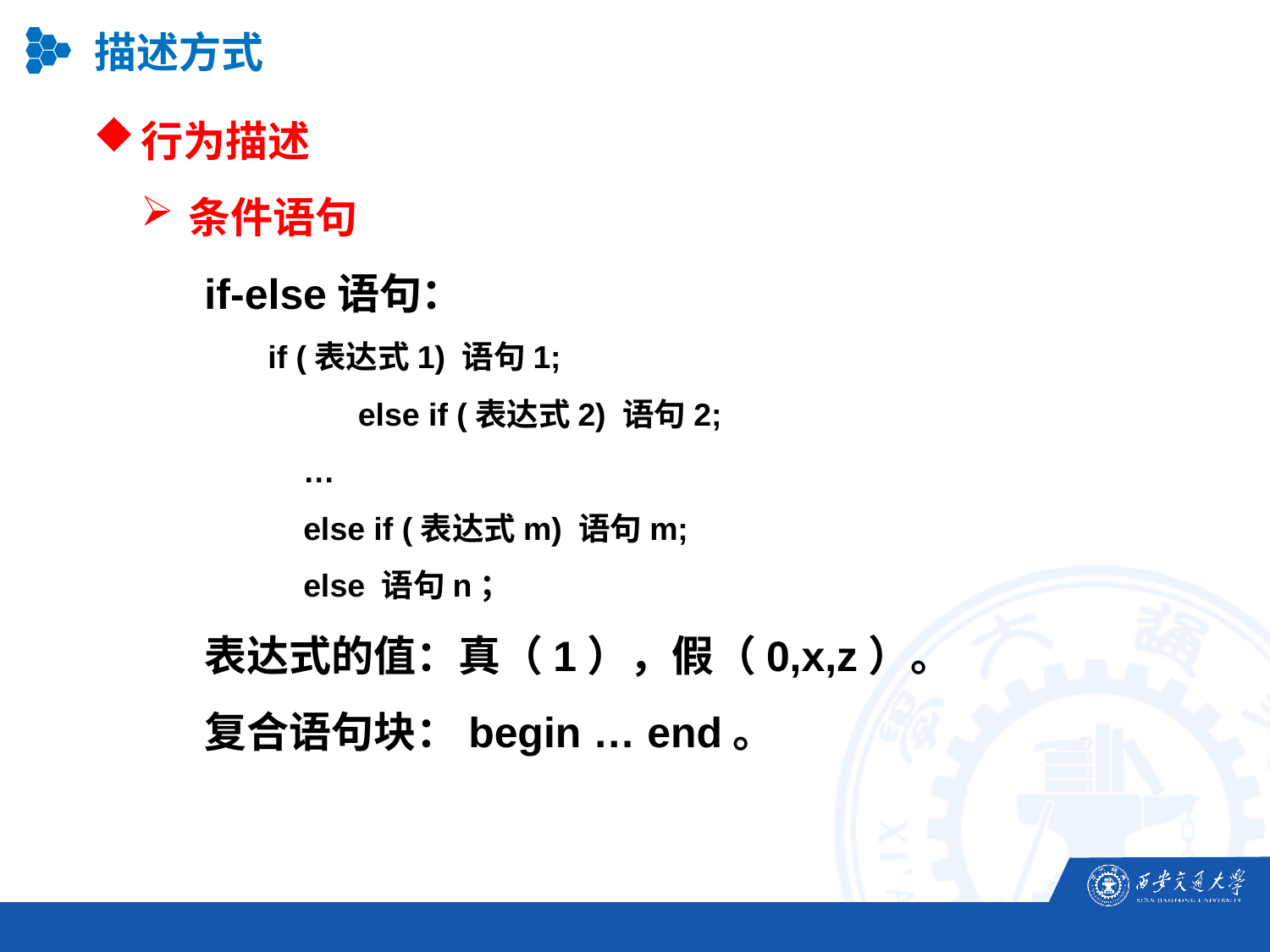

描述方式
行为描述
条件语句
if-else语句：
if (表达式1) 语句1;
	   else if (表达式2) 语句2;
    …
    else if (表达式m) 语句m;
    else 语句n；
表达式的值：真（1），假（0,x,z）。
复合语句块：begin … end。